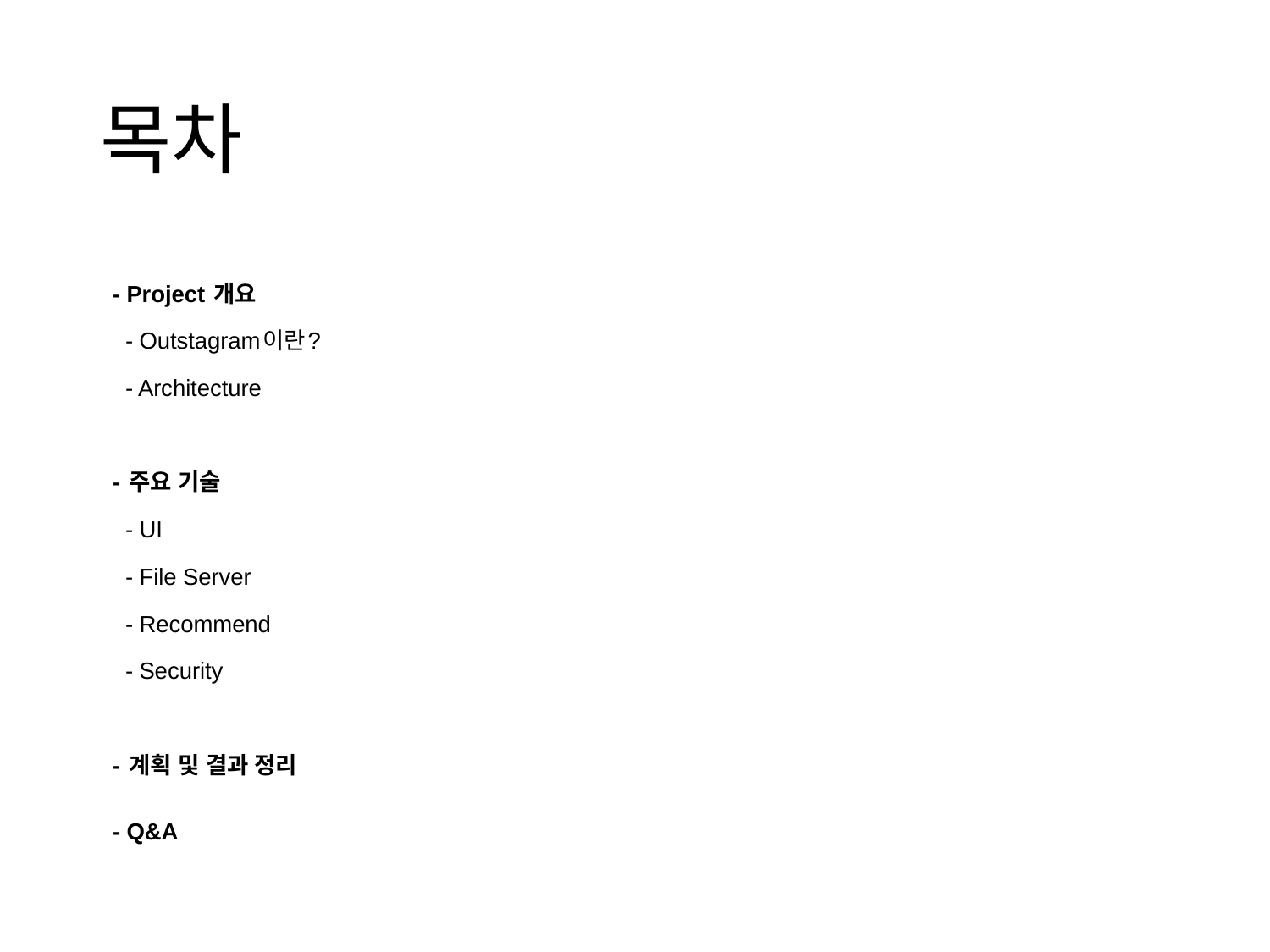

# 목차
  - Project 개요
    - Outstagram이란?
    - Architecture

  - 주요 기술
    - UI
    - File Server
    - Recommend
    - Security

  - 계획 및 결과 정리

  - Q&A